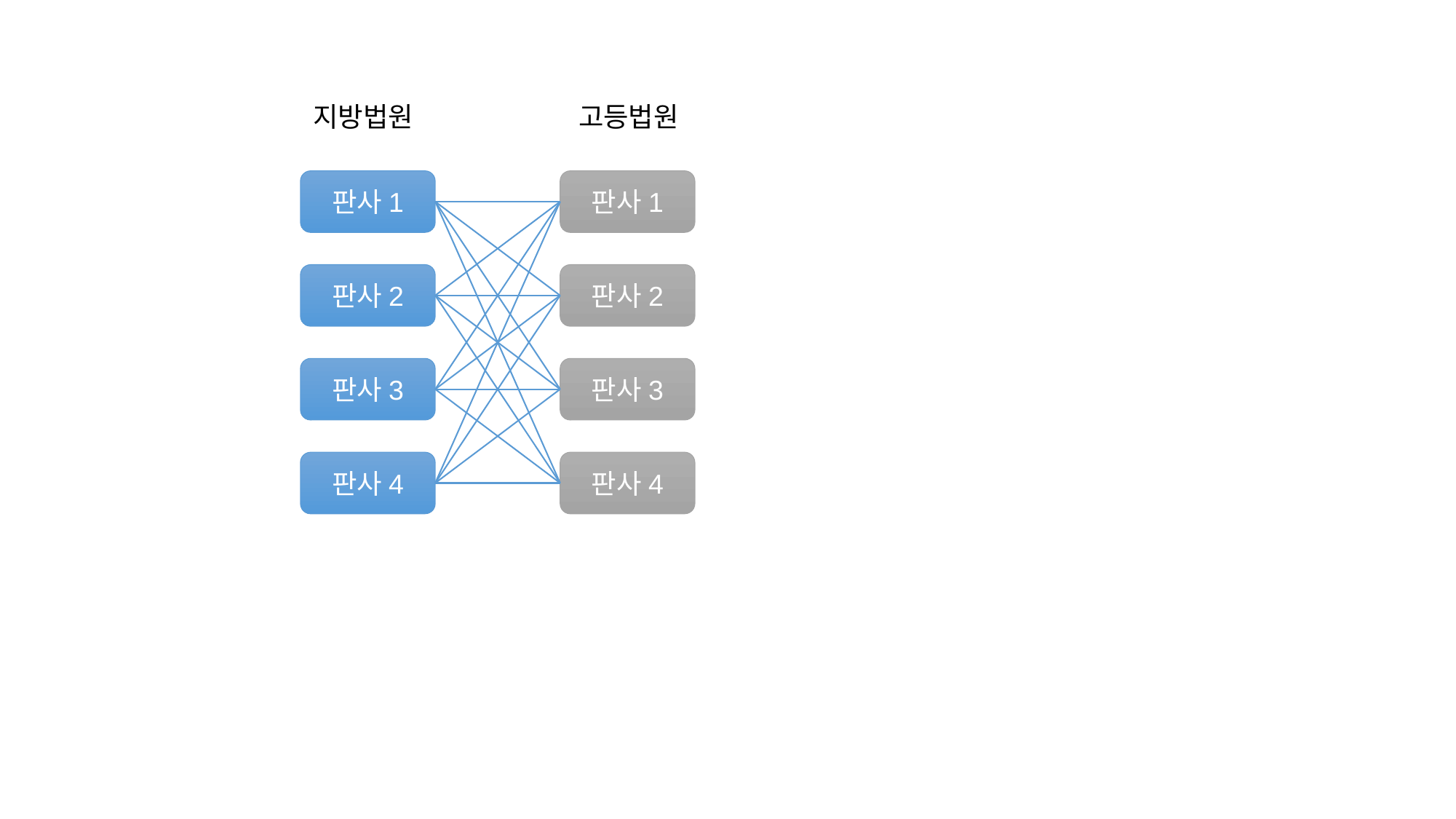

지방법원
판사1
판사2
판사3
판사4
고등법원
판사1
판사2
판사3
판사4